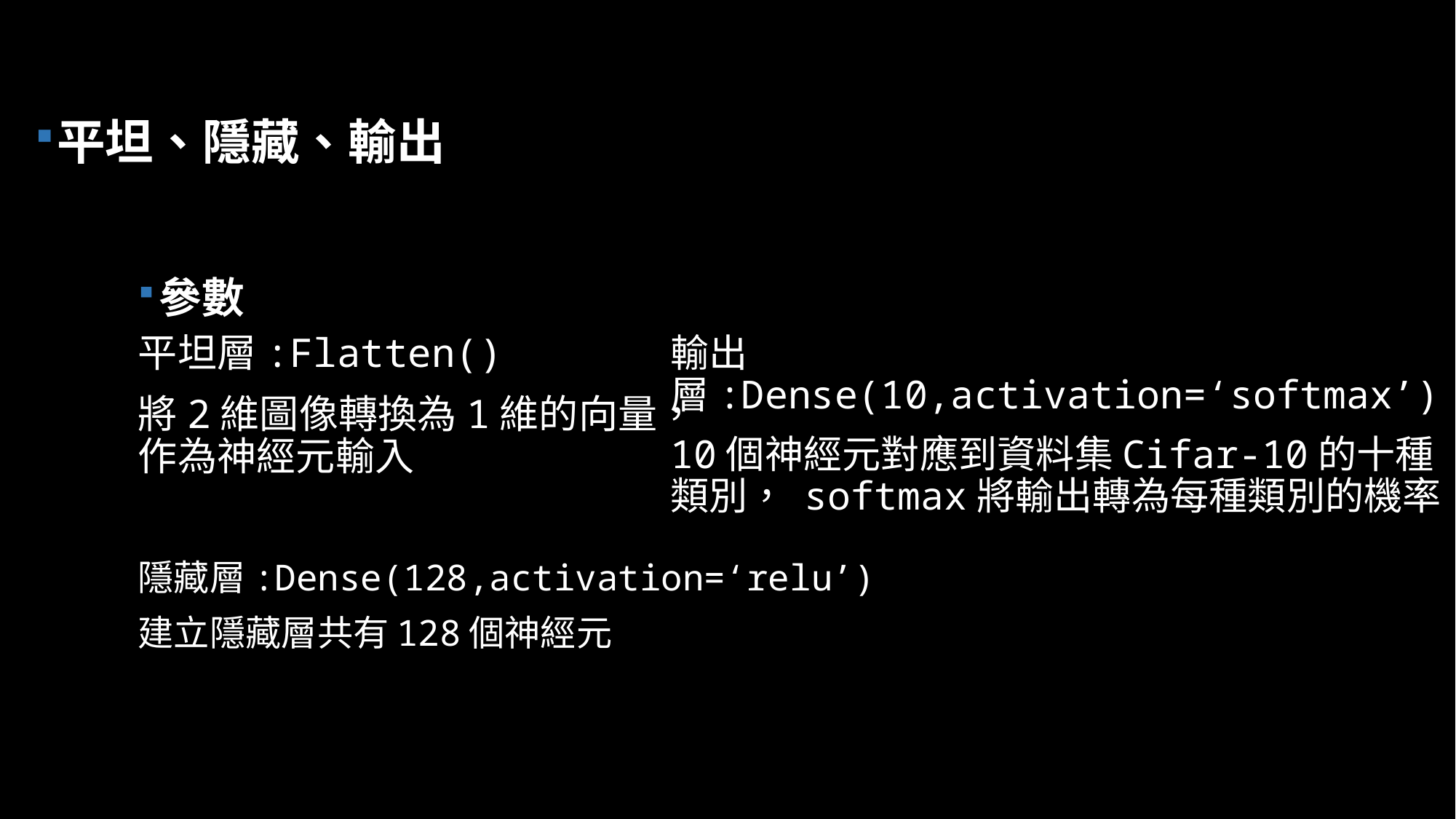

平坦、隱藏、輸出
參數
平坦層:Flatten()
將2維圖像轉換為1維的向量，作為神經元輸入
輸出層:Dense(10,activation=‘softmax’)
10個神經元對應到資料集Cifar-10的十種類別， softmax將輸出轉為每種類別的機率
隱藏層:Dense(128,activation=‘relu’)
建立隱藏層共有128個神經元